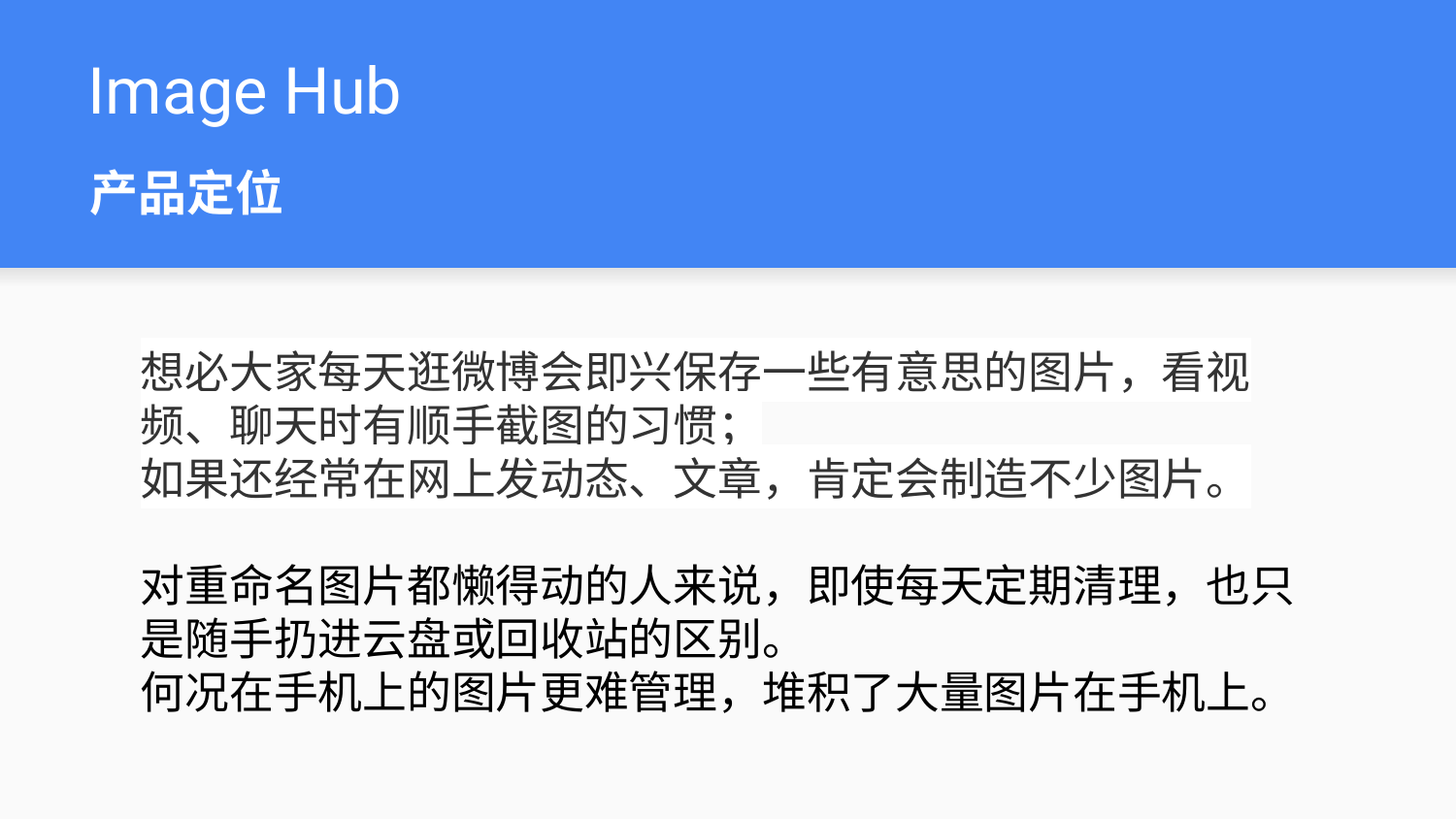

Image Hub
# 产品定位
想必大家每天逛微博会即兴保存一些有意思的图片，看视频、聊天时有顺手截图的习惯；
如果还经常在网上发动态、文章，肯定会制造不少图片。

对重命名图片都懒得动的人来说，即使每天定期清理，也只是随手扔进云盘或回收站的区别。
何况在手机上的图片更难管理，堆积了大量图片在手机上。